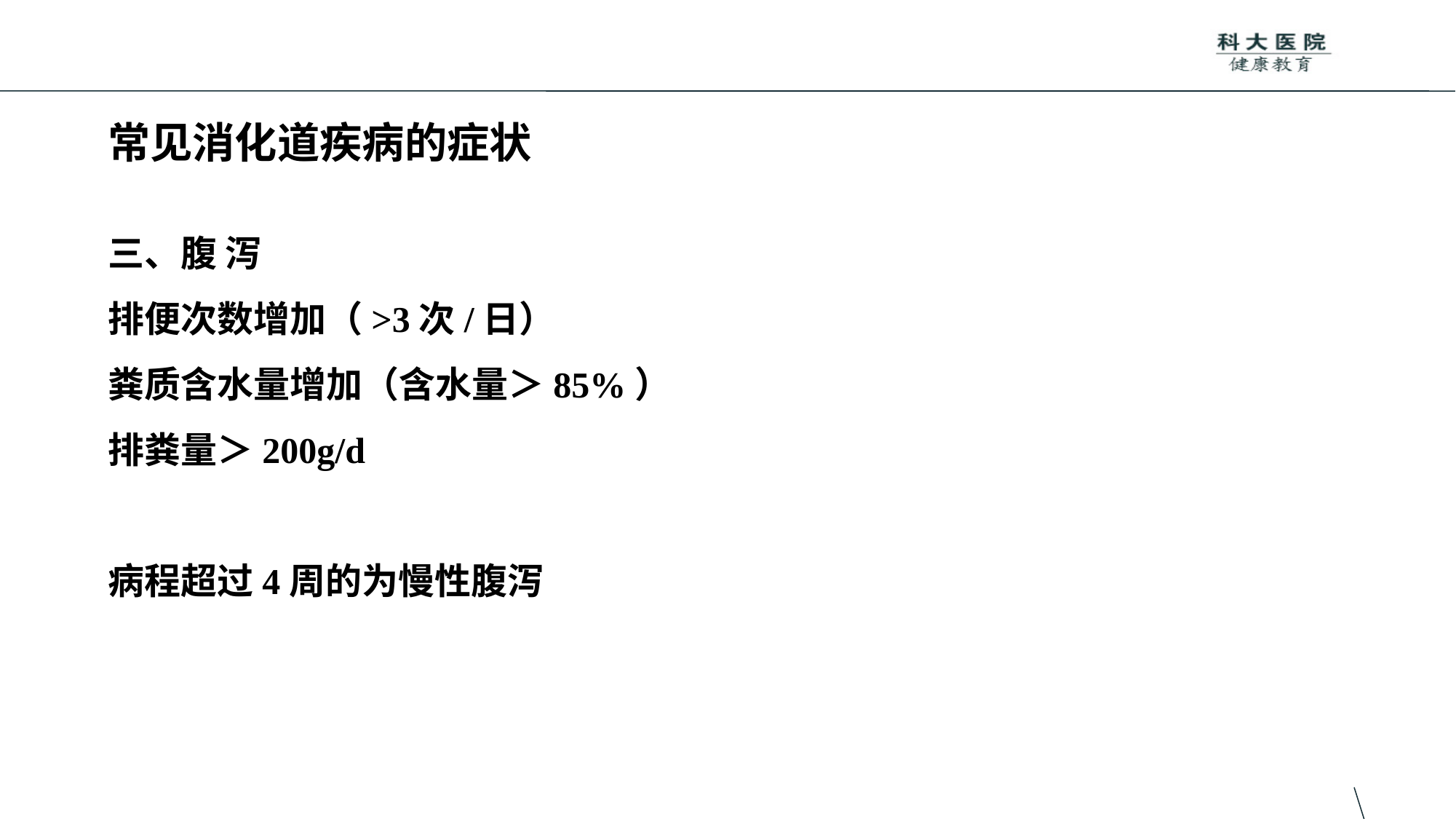

# 常见消化道疾病的症状
三、腹 泻
排便次数增加（>3次/日）
粪质含水量增加（含水量＞85%）
排粪量＞200g/d

病程超过4周的为慢性腹泻